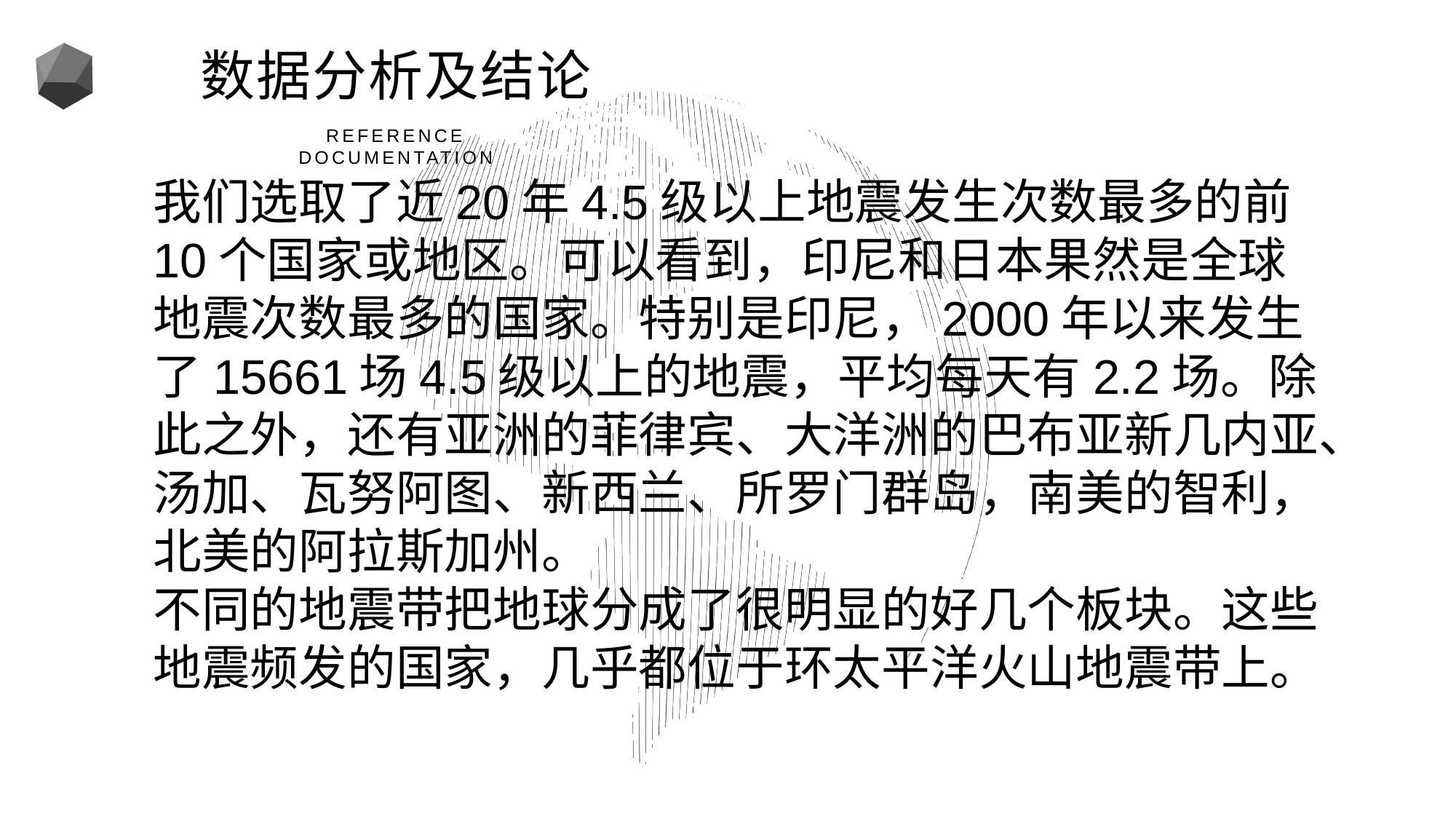

数据分析及结论

REFERENCE DOCUMENTATION
我们选取了近20年4.5级以上地震发生次数最多的前10个国家或地区。可以看到，印尼和日本果然是全球地震次数最多的国家。特别是印尼，2000年以来发生了15661场4.5级以上的地震，平均每天有2.2场。除此之外，还有亚洲的菲律宾、大洋洲的巴布亚新几内亚、汤加、瓦努阿图、新西兰、所罗门群岛，南美的智利，北美的阿拉斯加州。
不同的地震带把地球分成了很明显的好几个板块。这些地震频发的国家，几乎都位于环太平洋火山地震带上。